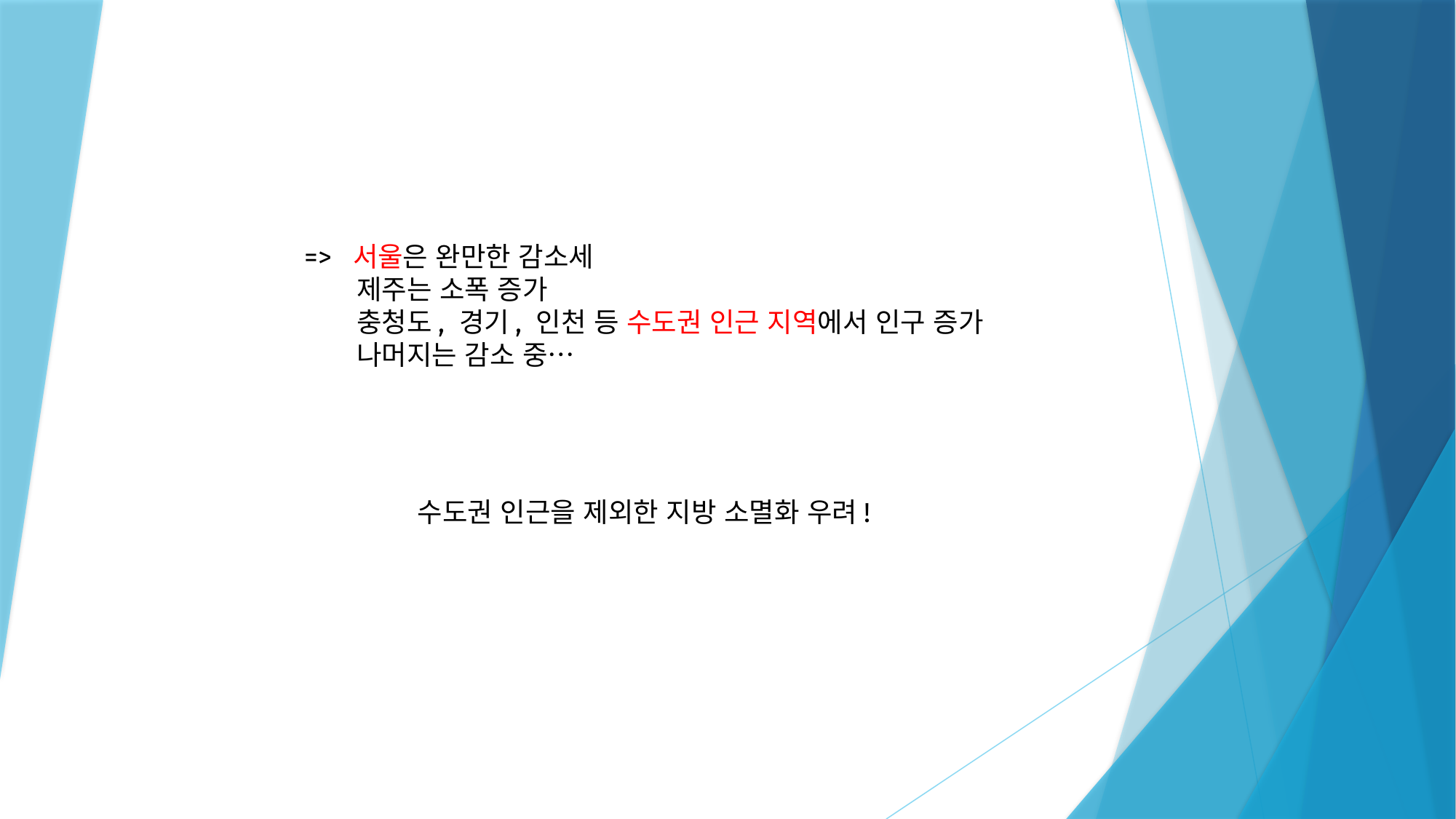

=>  서울은 완만한 감소세
      제주는 소폭 증가
      충청도, 경기, 인천 등 수도권 인근 지역에서 인구 증가
      나머지는 감소 중…
수도권 인근을 제외한 지방 소멸화 우려!